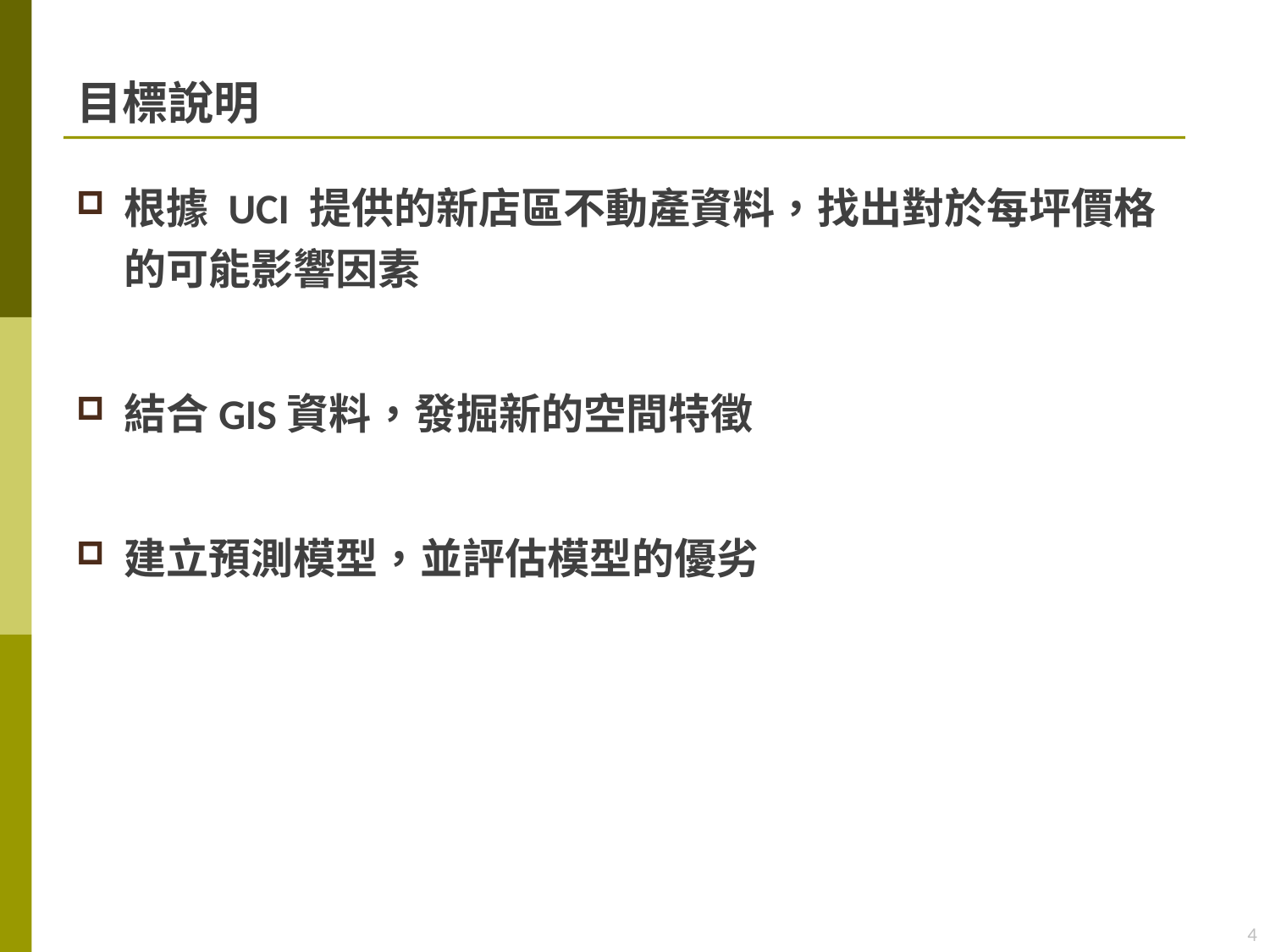

# 目標說明
根據 UCI 提供的新店區不動產資料，找出對於每坪價格的可能影響因素

結合GIS資料，發掘新的空間特徵

建立預測模型，並評估模型的優劣
4